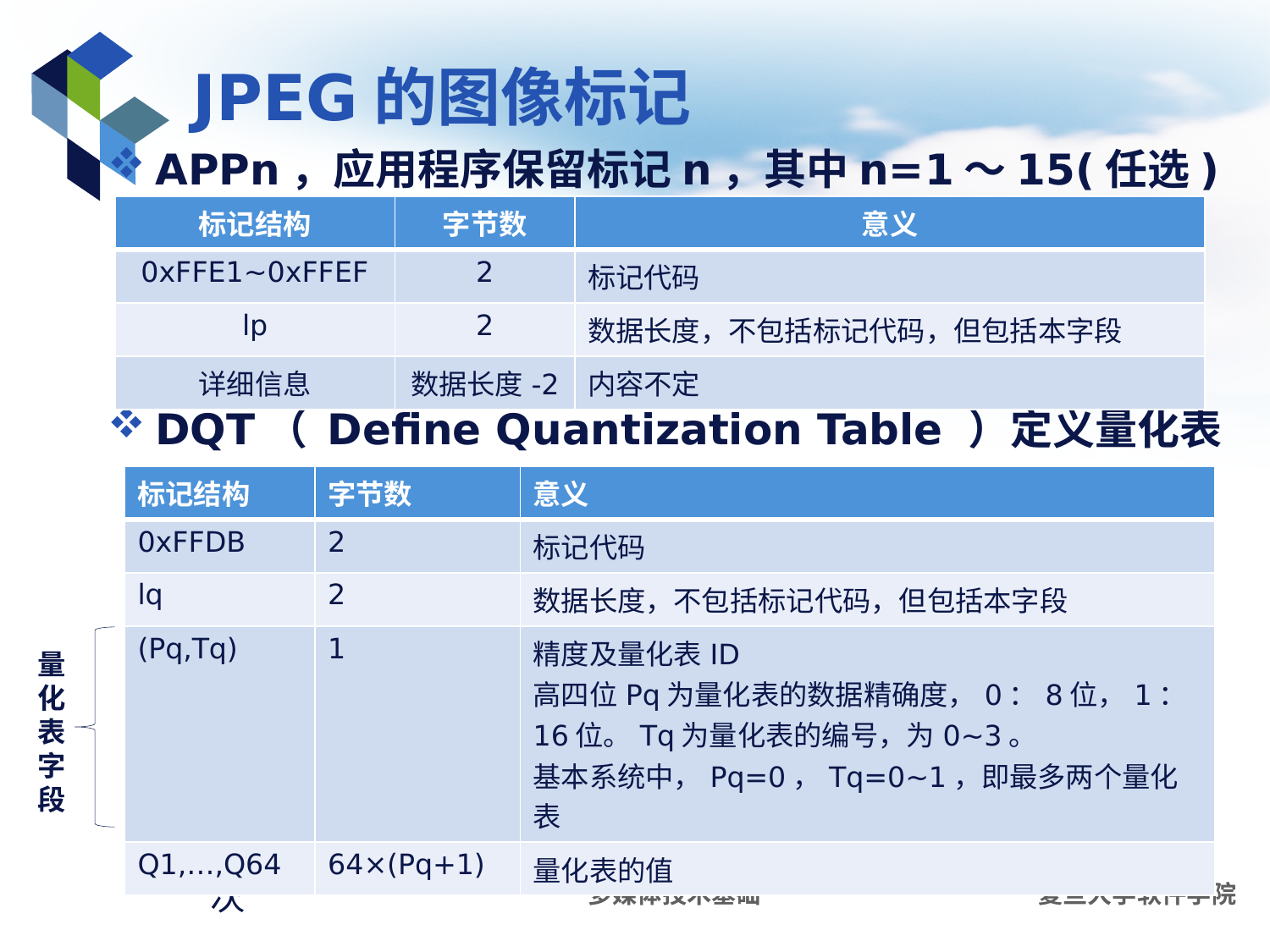

# JPEG的图像标记
APPn，应用程序保留标记n，其中n=1～15(任选)

DQT（ Define Quantization Table ）定义量化表

量化表字段可以重复出现，表示多个量化表，但最多只能出现4次
| 标记结构 | 字节数 | 意义 |
| --- | --- | --- |
| 0xFFE1~0xFFEF | 2 | 标记代码 |
| lp | 2 | 数据长度，不包括标记代码，但包括本字段 |
| 详细信息 | 数据长度-2 | 内容不定 |
| 标记结构 | 字节数 | 意义 |
| --- | --- | --- |
| 0xFFDB | 2 | 标记代码 |
| lq | 2 | 数据长度，不包括标记代码，但包括本字段 |
| (Pq,Tq) | 1 | 精度及量化表ID 高四位Pq为量化表的数据精确度，0：8位，1：16位。Tq为量化表的编号，为0~3。 基本系统中，Pq=0，Tq=0~1，即最多两个量化表 |
| Q1,…,Q64 | 64×(Pq+1) | 量化表的值 |

量化表字段
多媒体技术基础